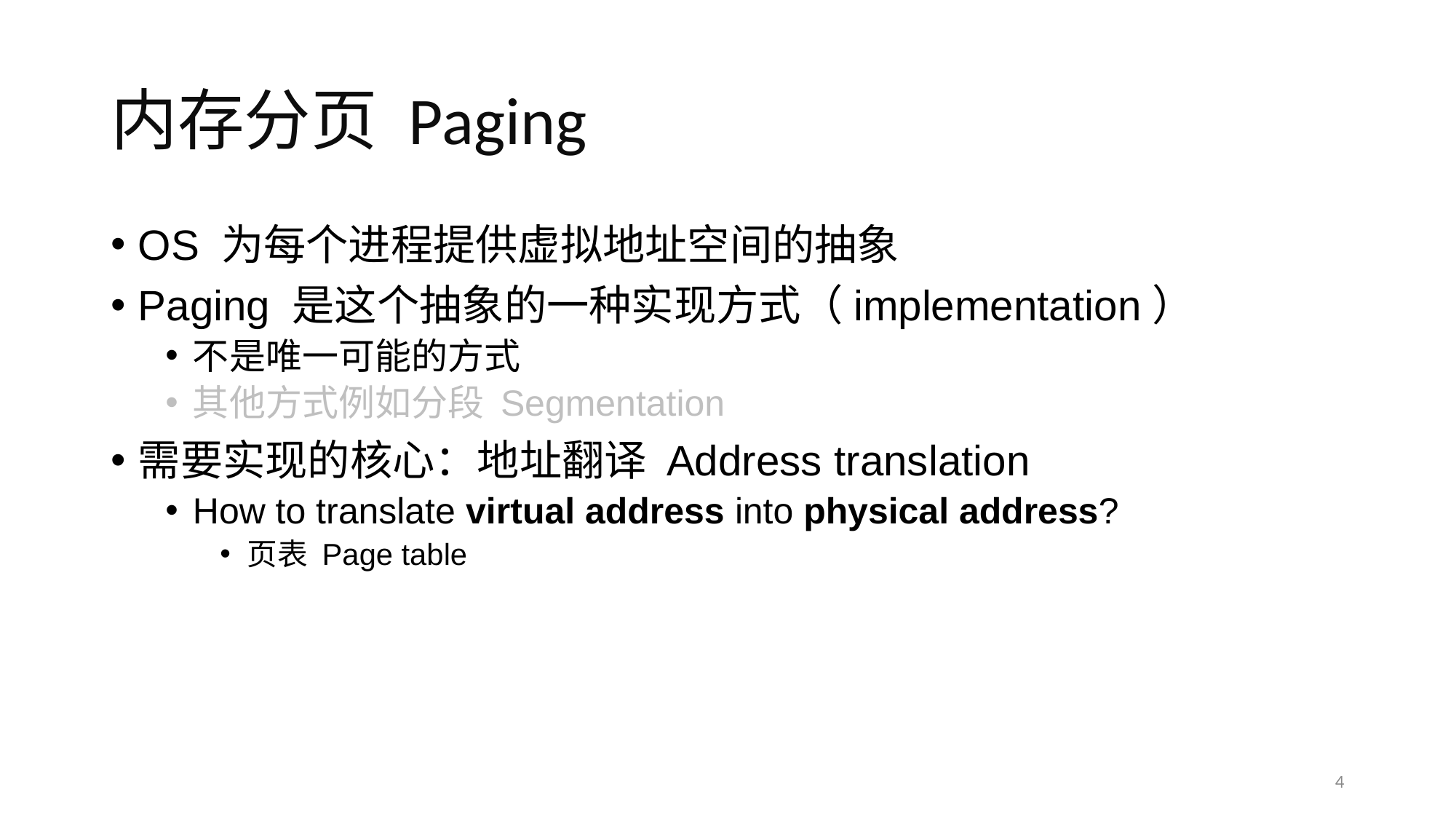

# 内存分页 Paging
OS 为每个进程提供虚拟地址空间的抽象
Paging 是这个抽象的一种实现方式（implementation）
不是唯一可能的方式
其他方式例如分段 Segmentation
需要实现的核心：地址翻译 Address translation
How to translate virtual address into physical address?
页表 Page table
4